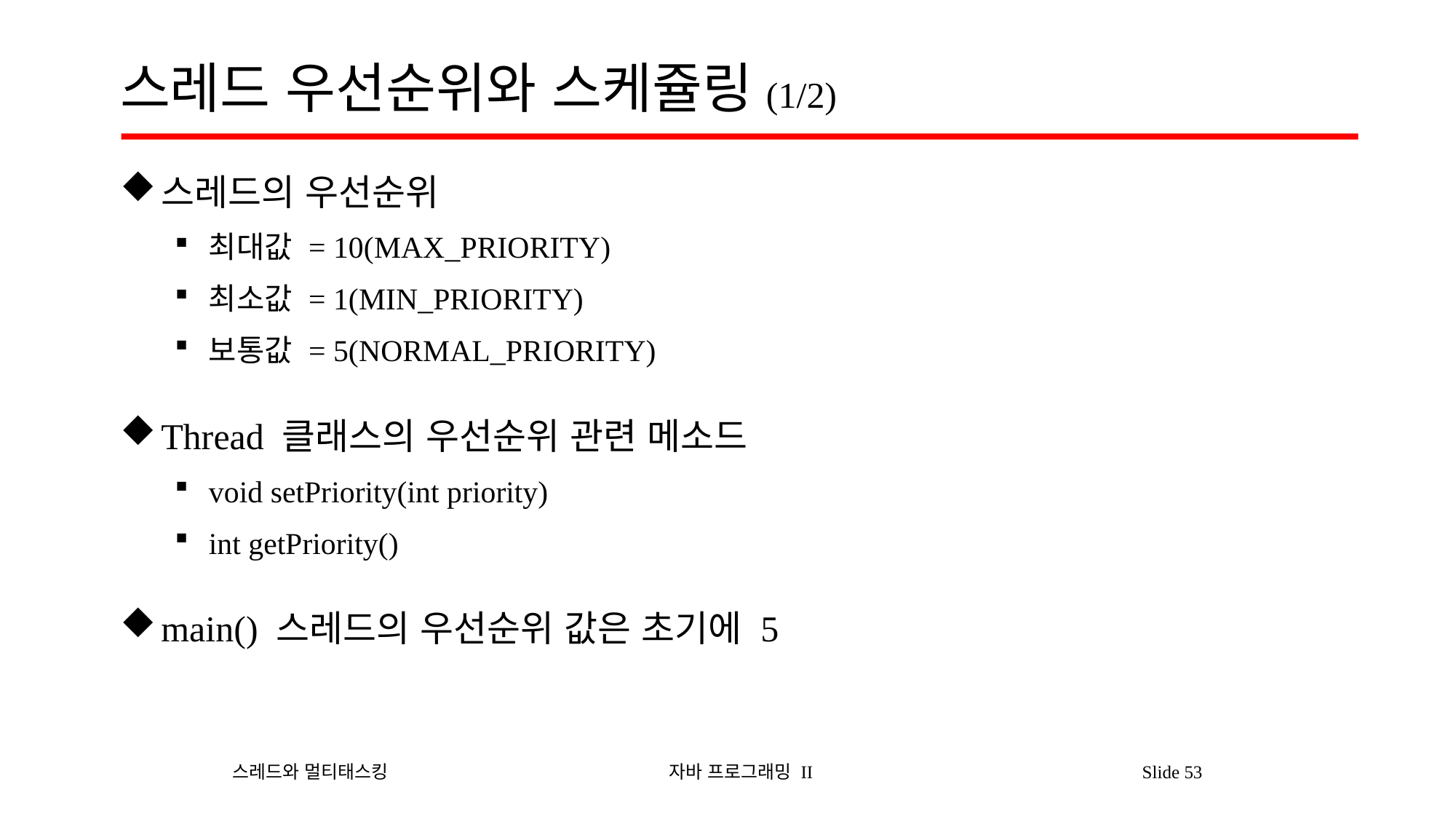

# 스레드 우선순위와 스케쥴링(1/2)
스레드의 우선순위
최대값 = 10(MAX_PRIORITY)
최소값 = 1(MIN_PRIORITY)
보통값 = 5(NORMAL_PRIORITY)
Thread 클래스의 우선순위 관련 메소드
void setPriority(int priority)
int getPriority()
main() 스레드의 우선순위 값은 초기에 5